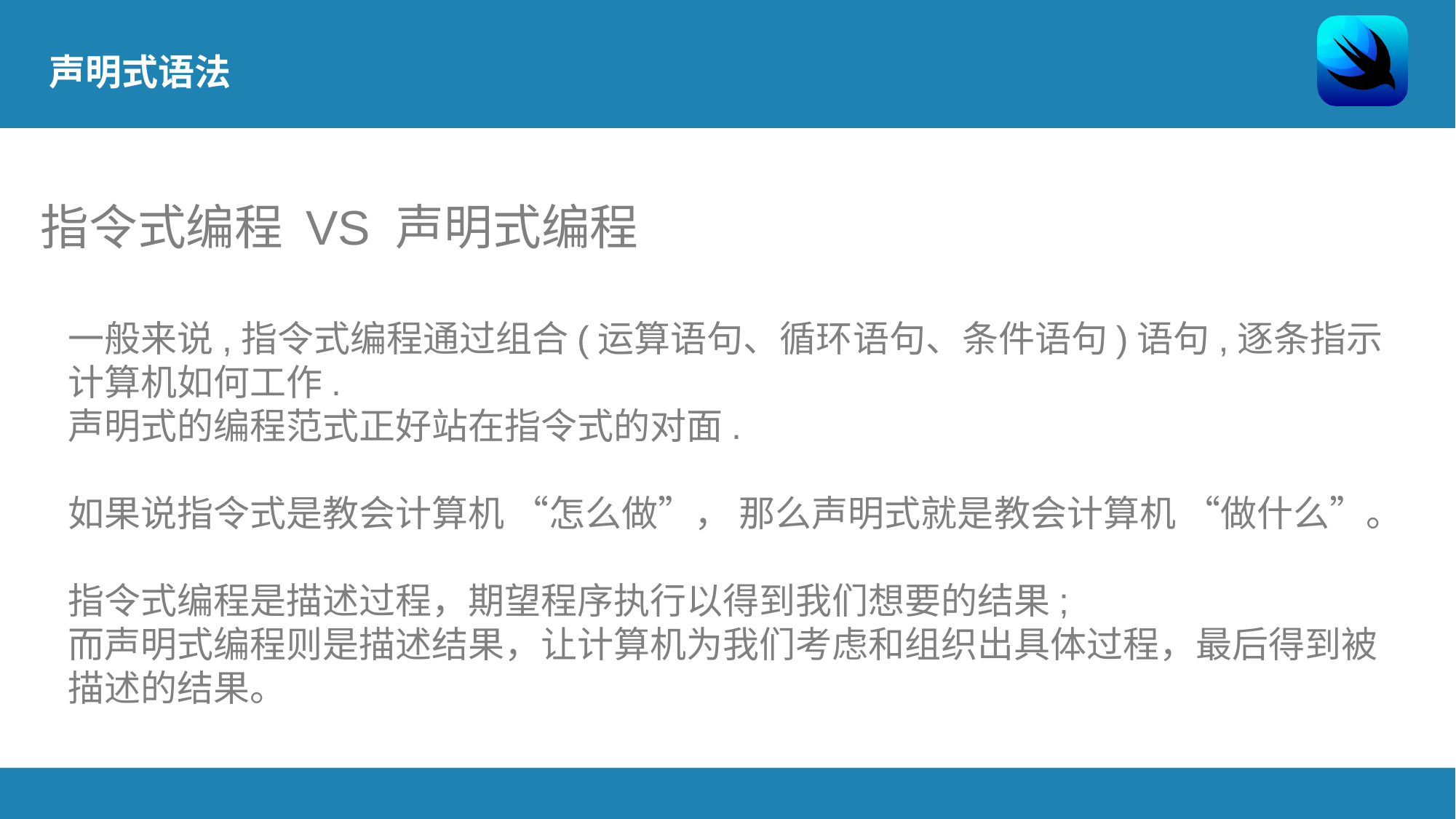

声明式语法
指令式编程 VS 声明式编程
一般来说,指令式编程通过组合(运算语句、循环语句、条件语句)语句,逐条指示计算机如何工作.
声明式的编程范式正好站在指令式的对面.

如果说指令式是教会计算机 “怎么做”， 那么声明式就是教会计算机 “做什么”。

指令式编程是描述过程，期望程序执行以得到我们想要的结果;
而声明式编程则是描述结果，让计算机为我们考虑和组织出具体过程，最后得到被描述的结果。